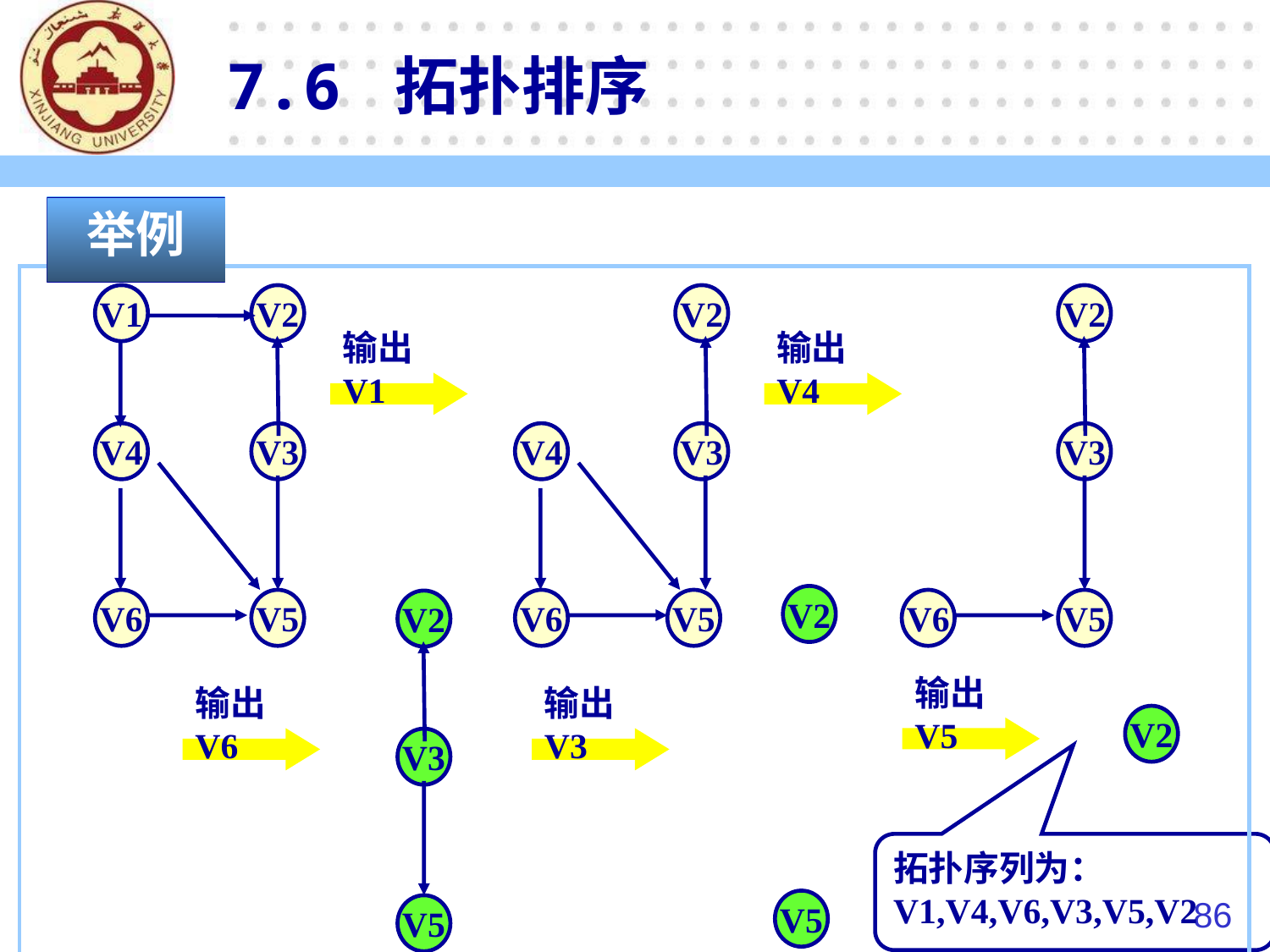

7.6 拓扑排序
举例

V1
V2

V4
V3

V6
V5

V2

V4
V3

V6
V5

V2

V3

V6
V5

输出V1

输出V4

V2
V5
V2

V3

V5
输出V5

输出V6

输出V3

V2
拓扑序列为：
V1,V4,V6,V3,V5,V2
86